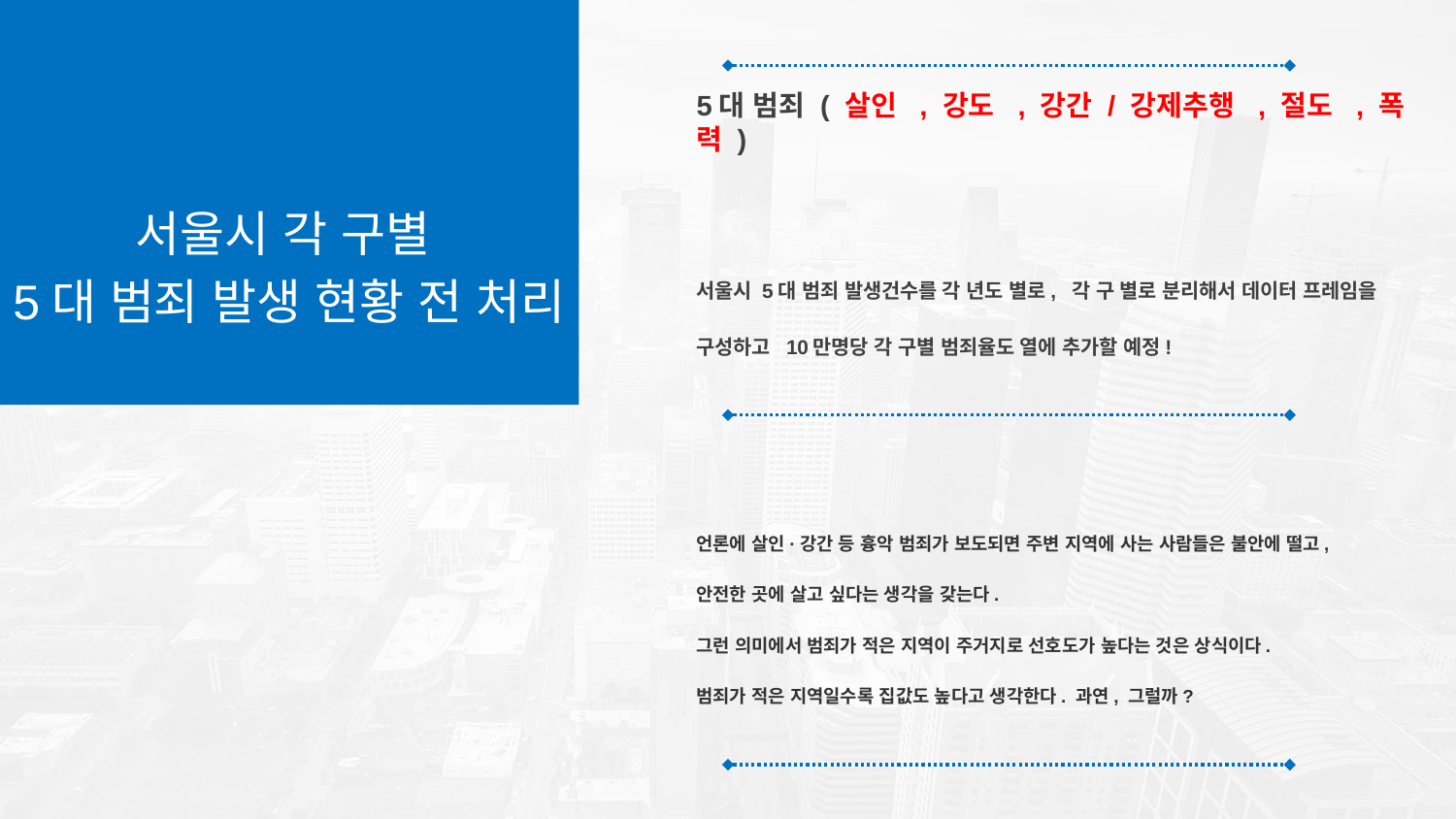

5대 범죄 ( 살인  , 강도  , 강간 / 강제추행  , 절도  , 폭력 )

서울시 5대 범죄 발생건수를 각 년도 별로,  각 구 별로 분리해서 데이터 프레임을

구성하고  10만명당 각 구별 범죄율도 열에 추가할 예정!

언론에 살인·강간 등 흉악 범죄가 보도되면 주변 지역에 사는 사람들은 불안에 떨고,

안전한 곳에 살고 싶다는 생각을 갖는다.

그런 의미에서 범죄가 적은 지역이 주거지로 선호도가 높다는 것은 상식이다.

범죄가 적은 지역일수록 집값도 높다고 생각한다. 과연, 그럴까?

서울시 각 구별
5대 범죄 발생 현황 전 처리